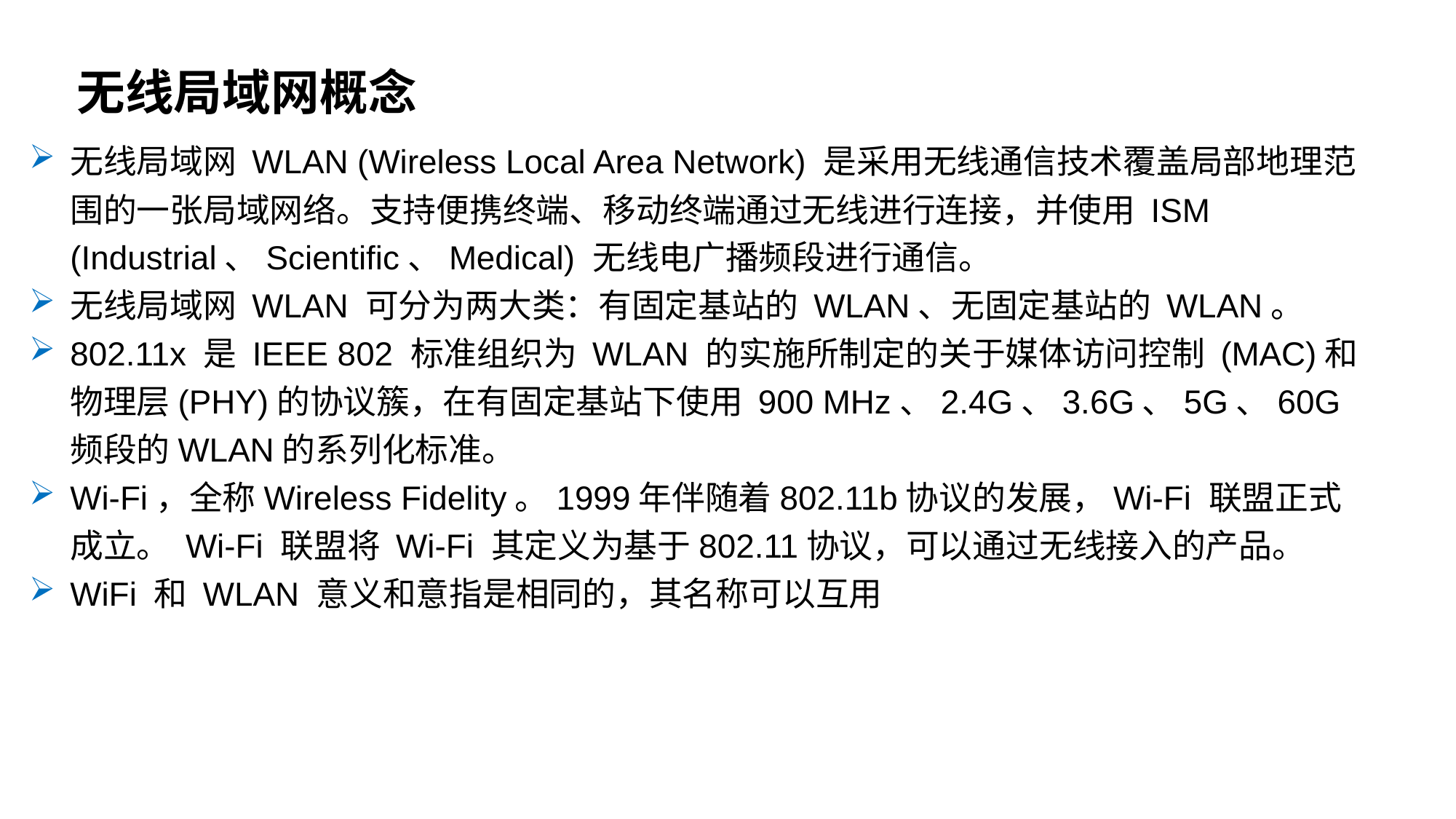

无线局域网概念
无线局域网 WLAN (Wireless Local Area Network) 是采用无线通信技术覆盖局部地理范围的一张局域网络。支持便携终端、移动终端通过无线进行连接，并使用 ISM (Industrial、Scientific、Medical) 无线电广播频段进行通信。
无线局域网 WLAN 可分为两大类：有固定基站的 WLAN、无固定基站的 WLAN。
802.11x 是 IEEE 802 标准组织为 WLAN 的实施所制定的关于媒体访问控制 (MAC)和物理层(PHY)的协议簇，在有固定基站下使用 900 MHz、2.4G、3.6G、5G、60G 频段的WLAN的系列化标准。
Wi-Fi，全称Wireless Fidelity。1999年伴随着802.11b协议的发展，Wi-Fi 联盟正式成立。 Wi-Fi 联盟将 Wi-Fi 其定义为基于802.11协议，可以通过无线接入的产品。
WiFi 和 WLAN 意义和意指是相同的，其名称可以互用